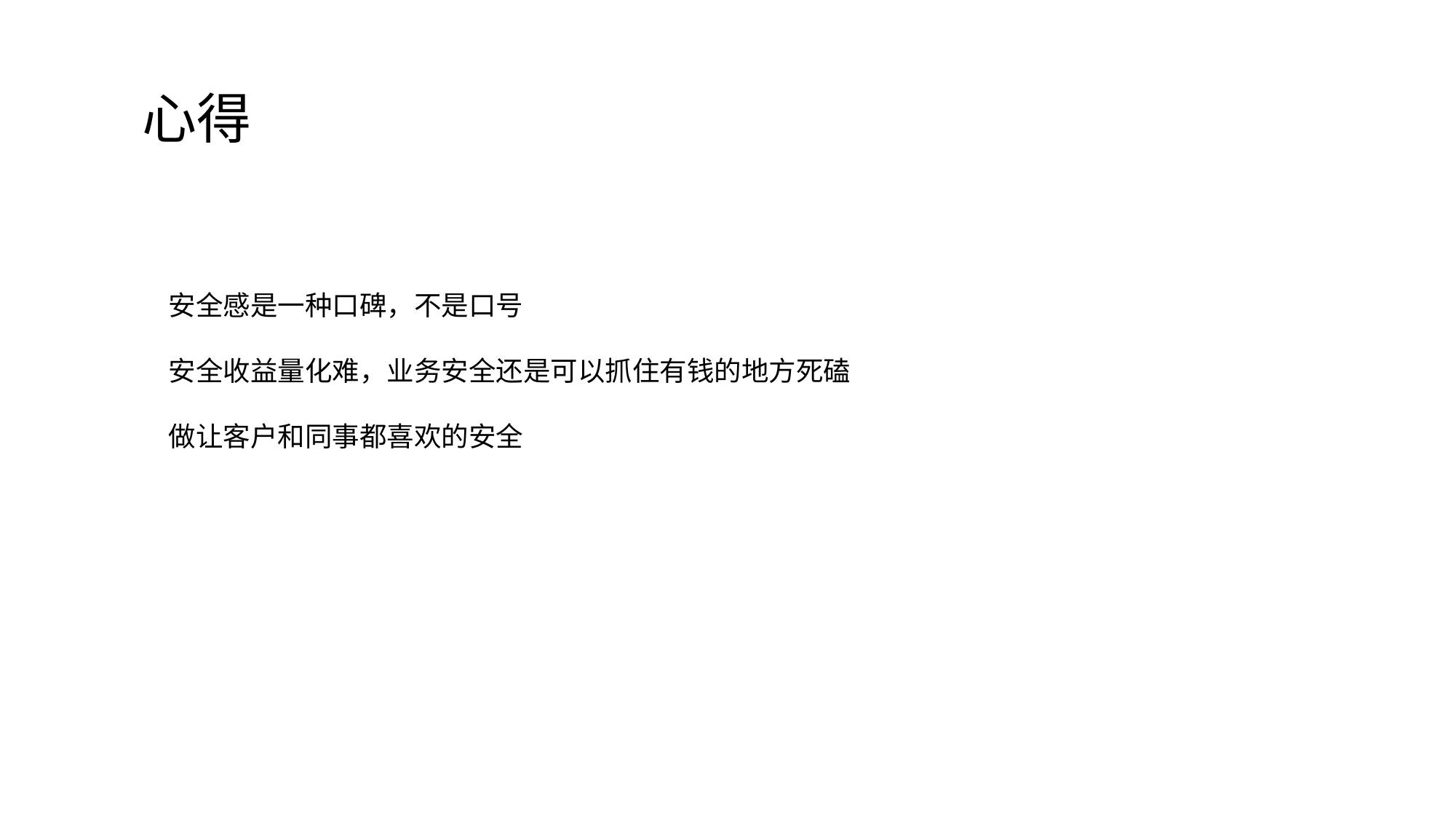

心得
安全感是一种口碑，不是口号

安全收益量化难，业务安全还是可以抓住有钱的地方死磕

做让客户和同事都喜欢的安全